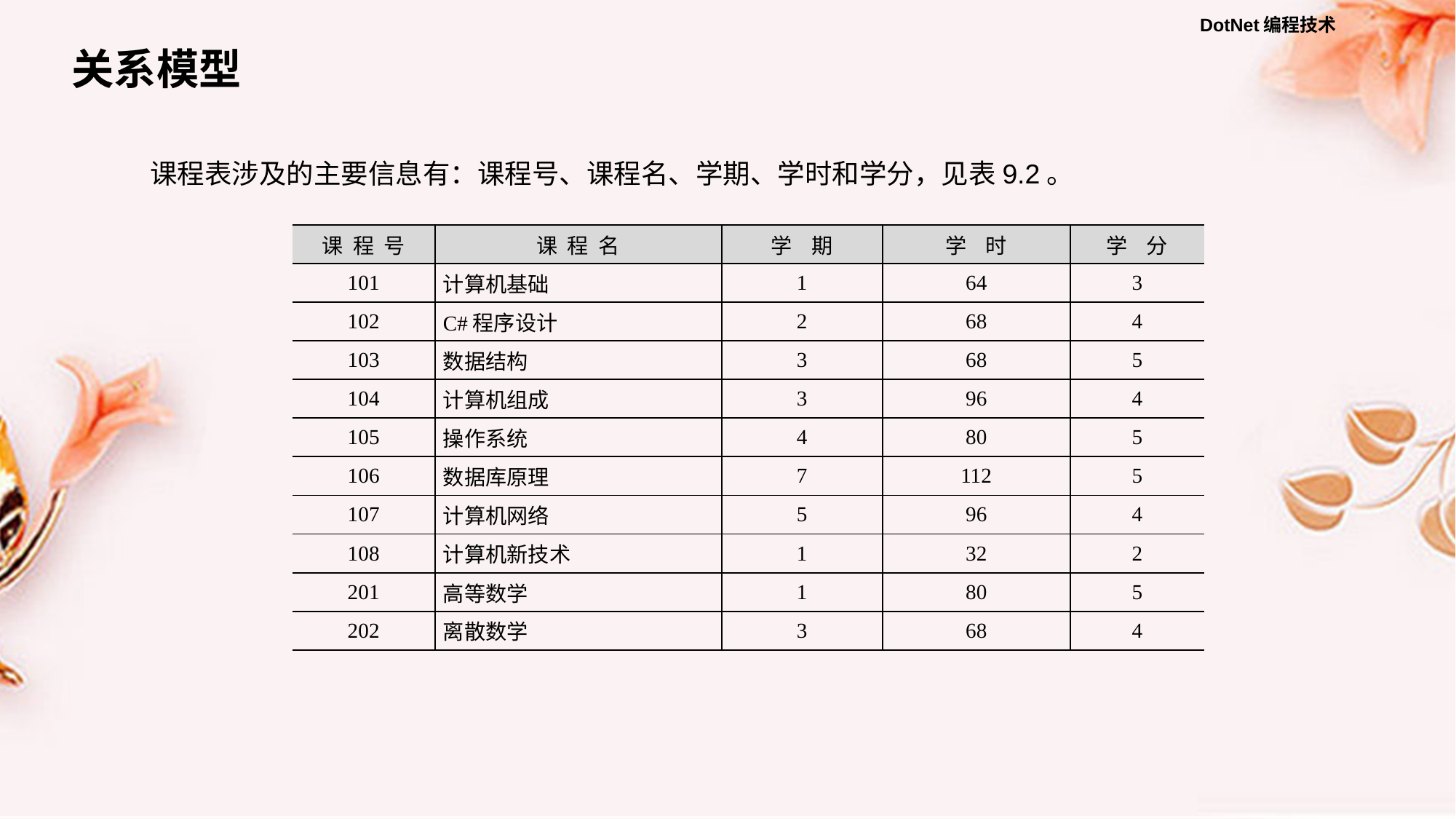

关系模型
课程表涉及的主要信息有：课程号、课程名、学期、学时和学分，见表9.2。
| 课 程 号 | 课 程 名 | 学 期 | 学 时 | 学 分 |
| --- | --- | --- | --- | --- |
| 101 | 计算机基础 | 1 | 64 | 3 |
| 102 | C#程序设计 | 2 | 68 | 4 |
| 103 | 数据结构 | 3 | 68 | 5 |
| 104 | 计算机组成 | 3 | 96 | 4 |
| 105 | 操作系统 | 4 | 80 | 5 |
| 106 | 数据库原理 | 7 | 112 | 5 |
| 107 | 计算机网络 | 5 | 96 | 4 |
| 108 | 计算机新技术 | 1 | 32 | 2 |
| 201 | 高等数学 | 1 | 80 | 5 |
| 202 | 离散数学 | 3 | 68 | 4 |